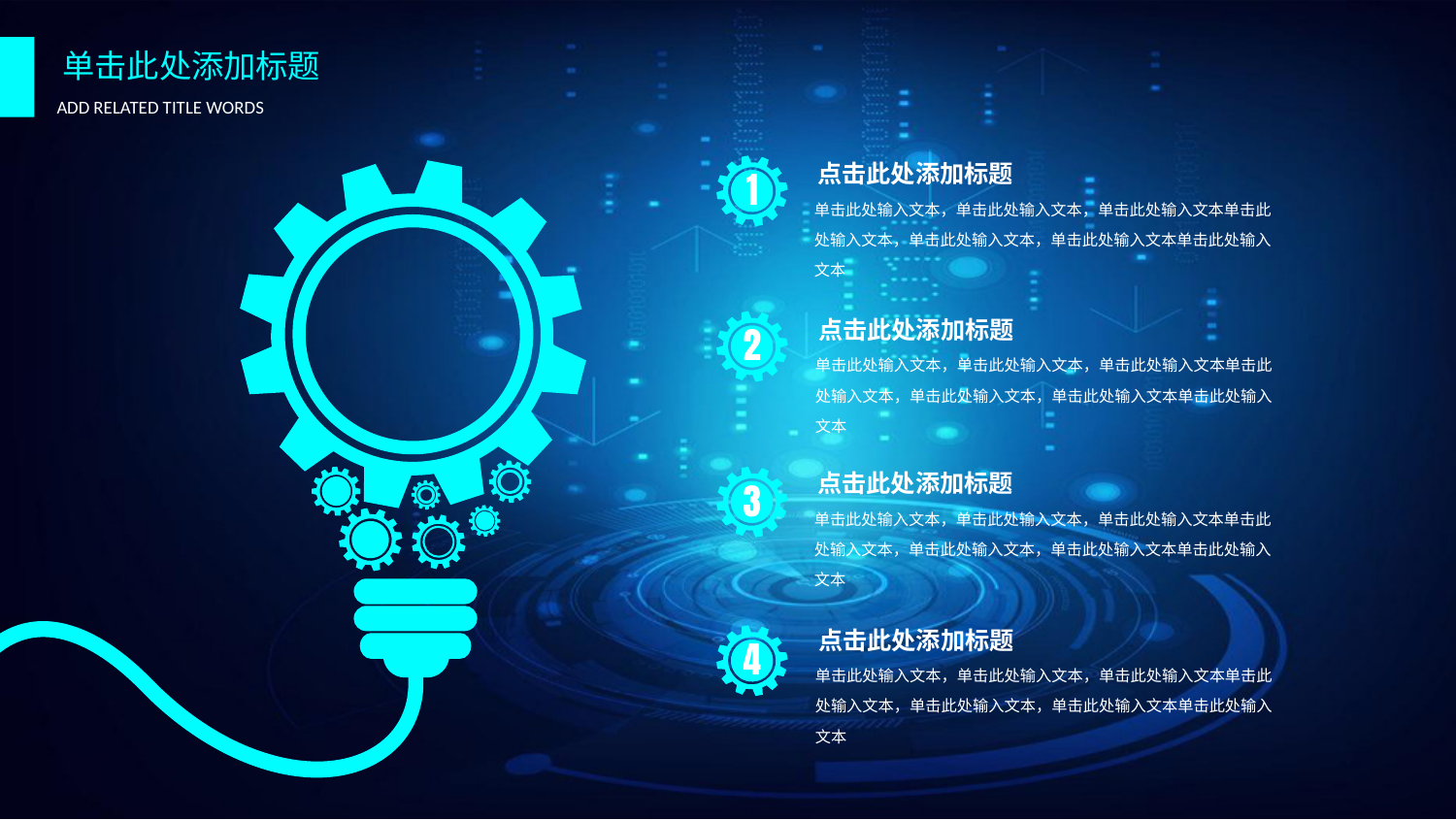

点击此处添加标题

1

单击此处输入文本，单击此处输入文本，单击此处输入文本单击此处输入文本，单击此处输入文本，单击此处输入文本单击此处输入文本
点击此处添加标题

2
单击此处输入文本，单击此处输入文本，单击此处输入文本单击此处输入文本，单击此处输入文本，单击此处输入文本单击此处输入文本
点击此处添加标题

3
单击此处输入文本，单击此处输入文本，单击此处输入文本单击此处输入文本，单击此处输入文本，单击此处输入文本单击此处输入文本
点击此处添加标题

4
单击此处输入文本，单击此处输入文本，单击此处输入文本单击此处输入文本，单击此处输入文本，单击此处输入文本单击此处输入文本